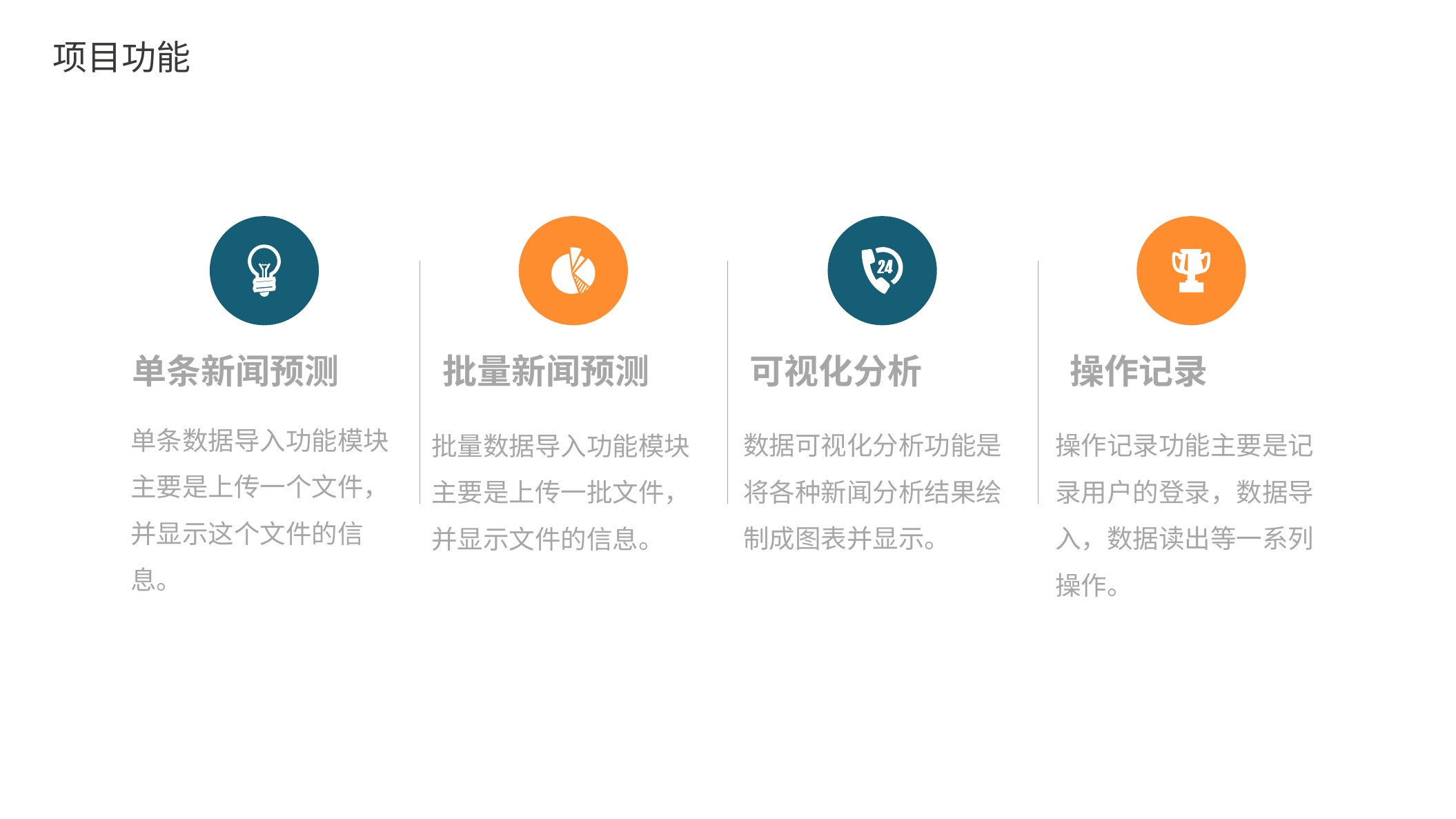

项目功能

单条新闻预测
批量新闻预测
可视化分析
操作记录
单条数据导入功能模块主要是上传一个文件，并显示这个文件的信息。
数据可视化分析功能是将各种新闻分析结果绘制成图表并显示。
操作记录功能主要是记录用户的登录，数据导入，数据读出等一系列操作。
批量数据导入功能模块主要是上传一批文件，并显示文件的信息。